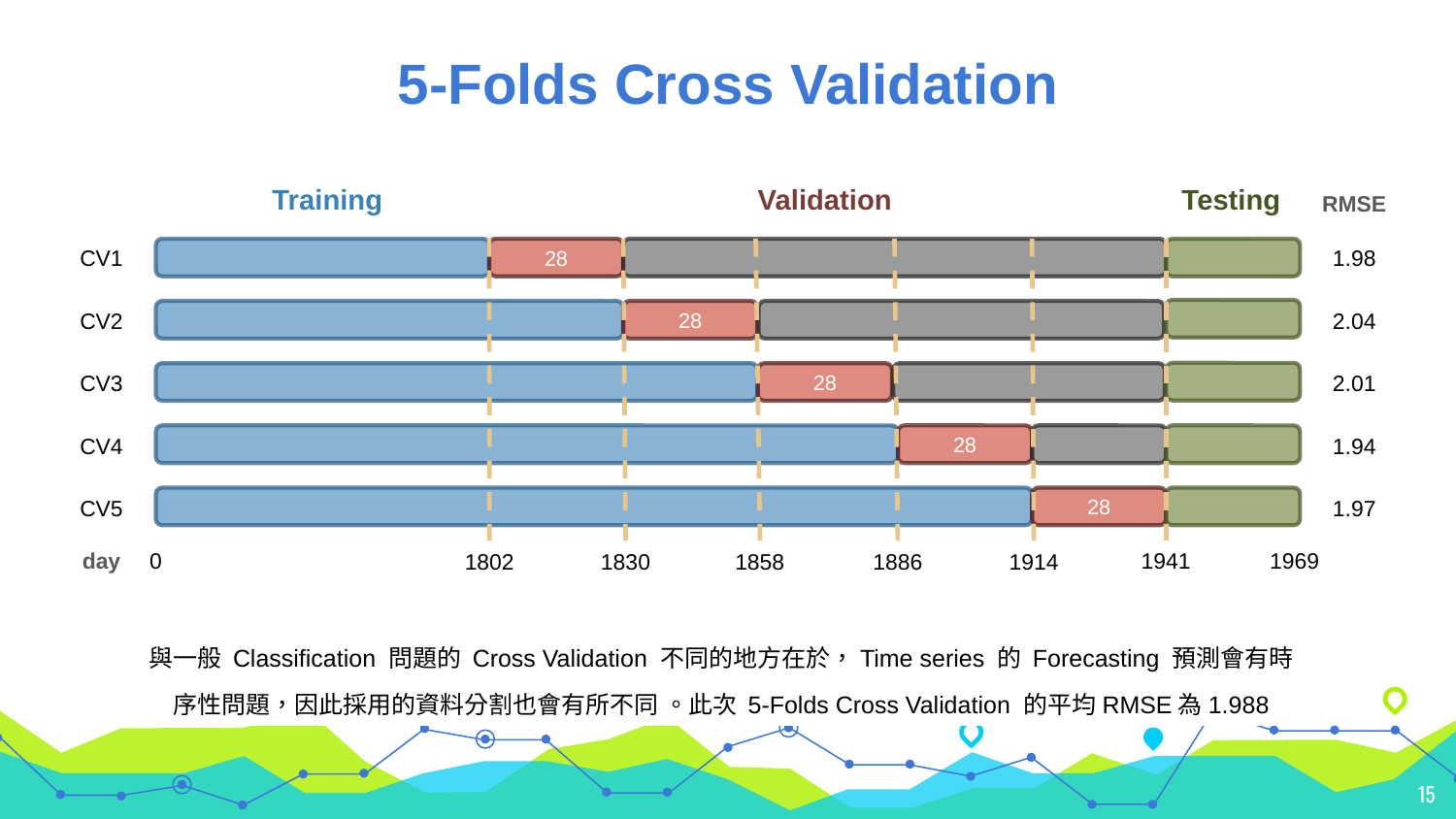

# 5-Folds Cross Validation
Training
Validation
Testing
RMSE
CV1
1.98

28

CV2

2.04

28

CV3
2.01

28

CV4
1.94

28

28

CV5
1.97
day
0
1969
1941
1802
1830
1858
1886
1914
與一般 Classification 問題的 Cross Validation 不同的地方在於，Time series 的 Forecasting 預測會有時序性問題，因此採用的資料分割也會有所不同 。此次 5-Folds Cross Validation 的平均RMSE為1.988
15